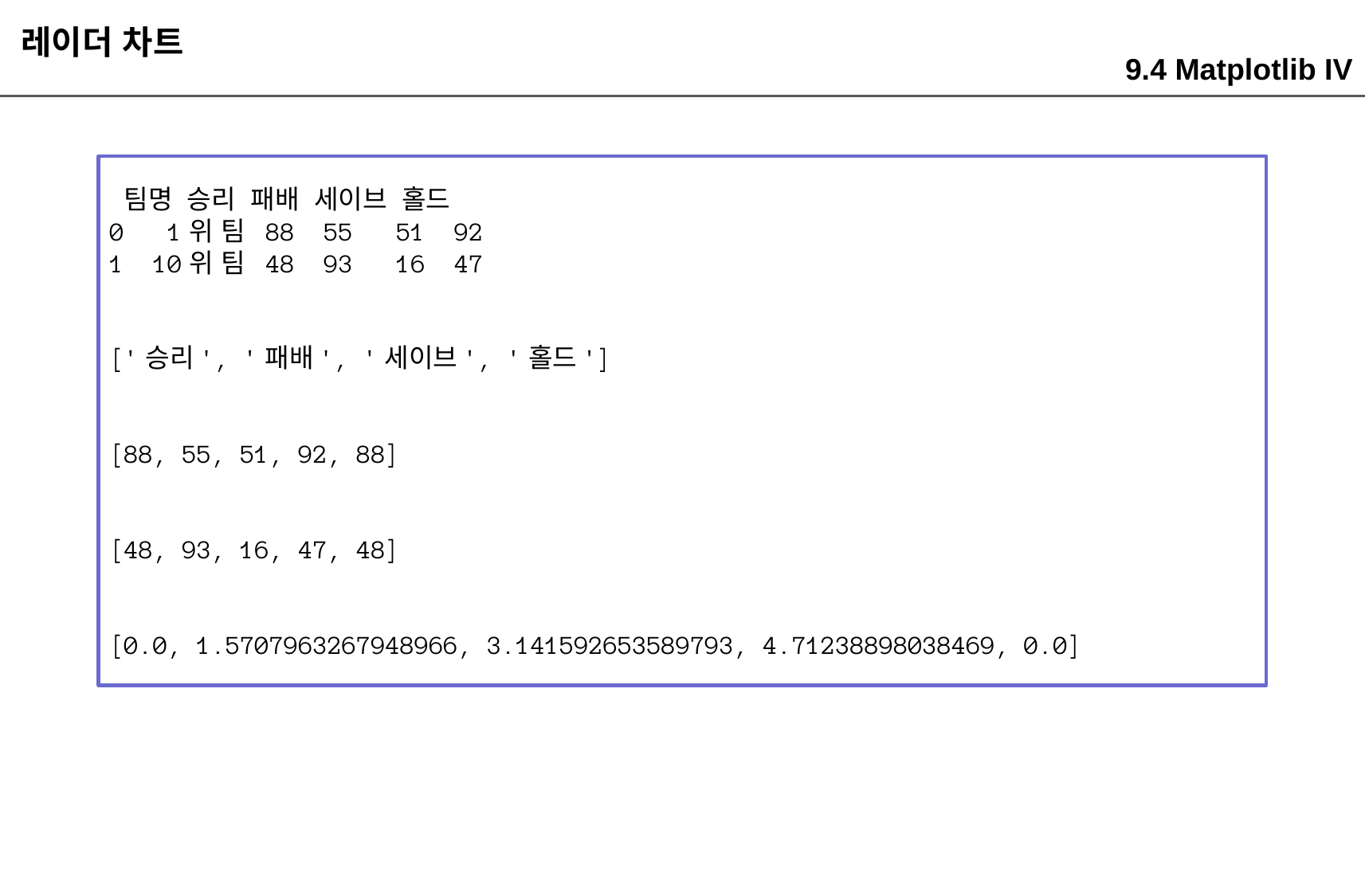

레이더 차트
9.4 Matplotlib IV
 팀명  승리  패배  세이브  홀드
0   1위 팀  88  55   51  92
1  10위 팀  48  93   16  47

['승리', '패배', '세이브', '홀드']

[88, 55, 51, 92, 88]

[48, 93, 16, 47, 48]

[0.0, 1.5707963267948966, 3.141592653589793, 4.71238898038469, 0.0]